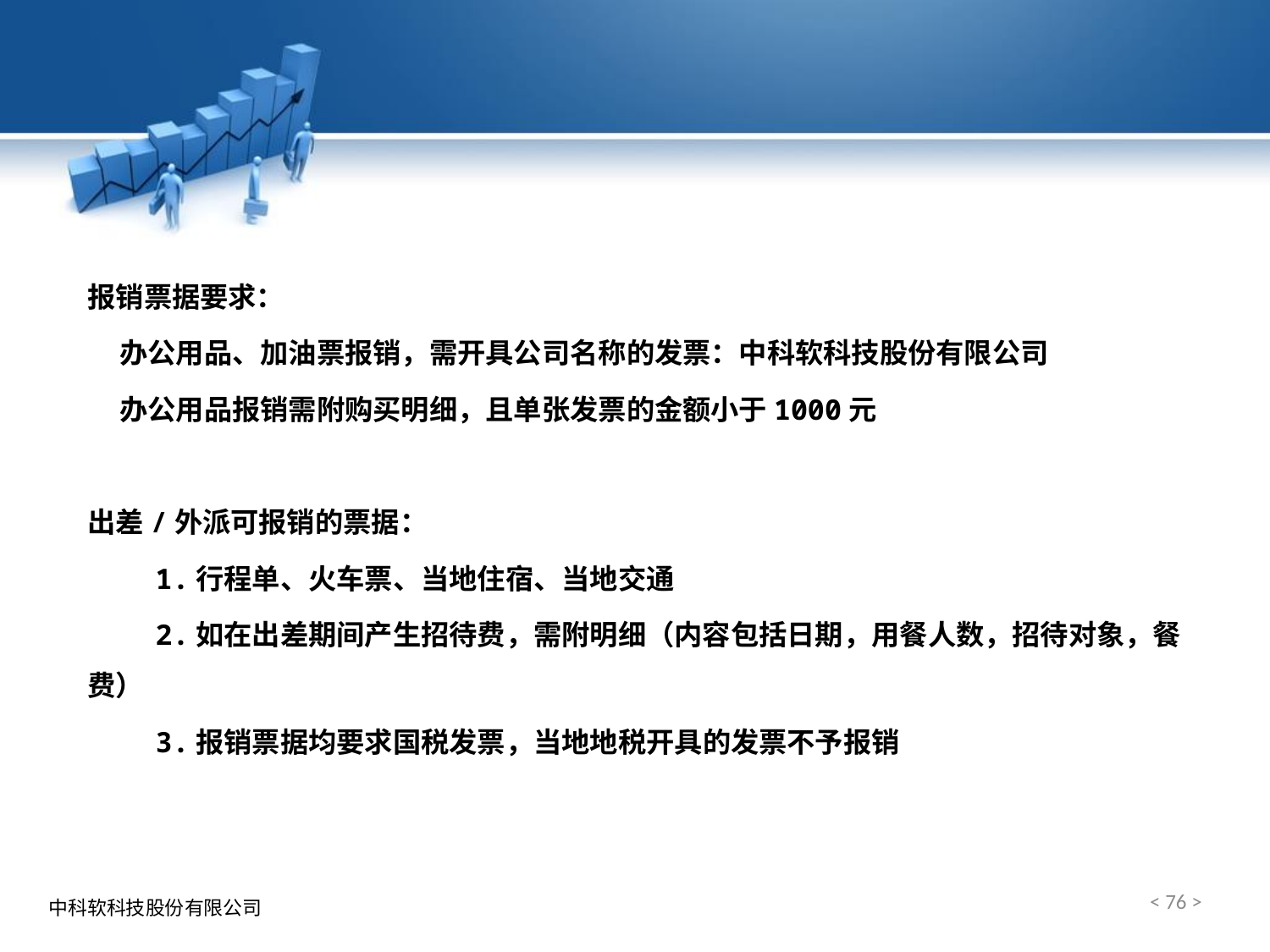

报销票据要求：
    办公用品、加油票报销，需开具公司名称的发票：中科软科技股份有限公司
    办公用品报销需附购买明细，且单张发票的金额小于1000元

出差/外派可报销的票据：
    1.行程单、火车票、当地住宿、当地交通
    2.如在出差期间产生招待费，需附明细（内容包括日期，用餐人数，招待对象，餐费）
    3.报销票据均要求国税发票，当地地税开具的发票不予报销